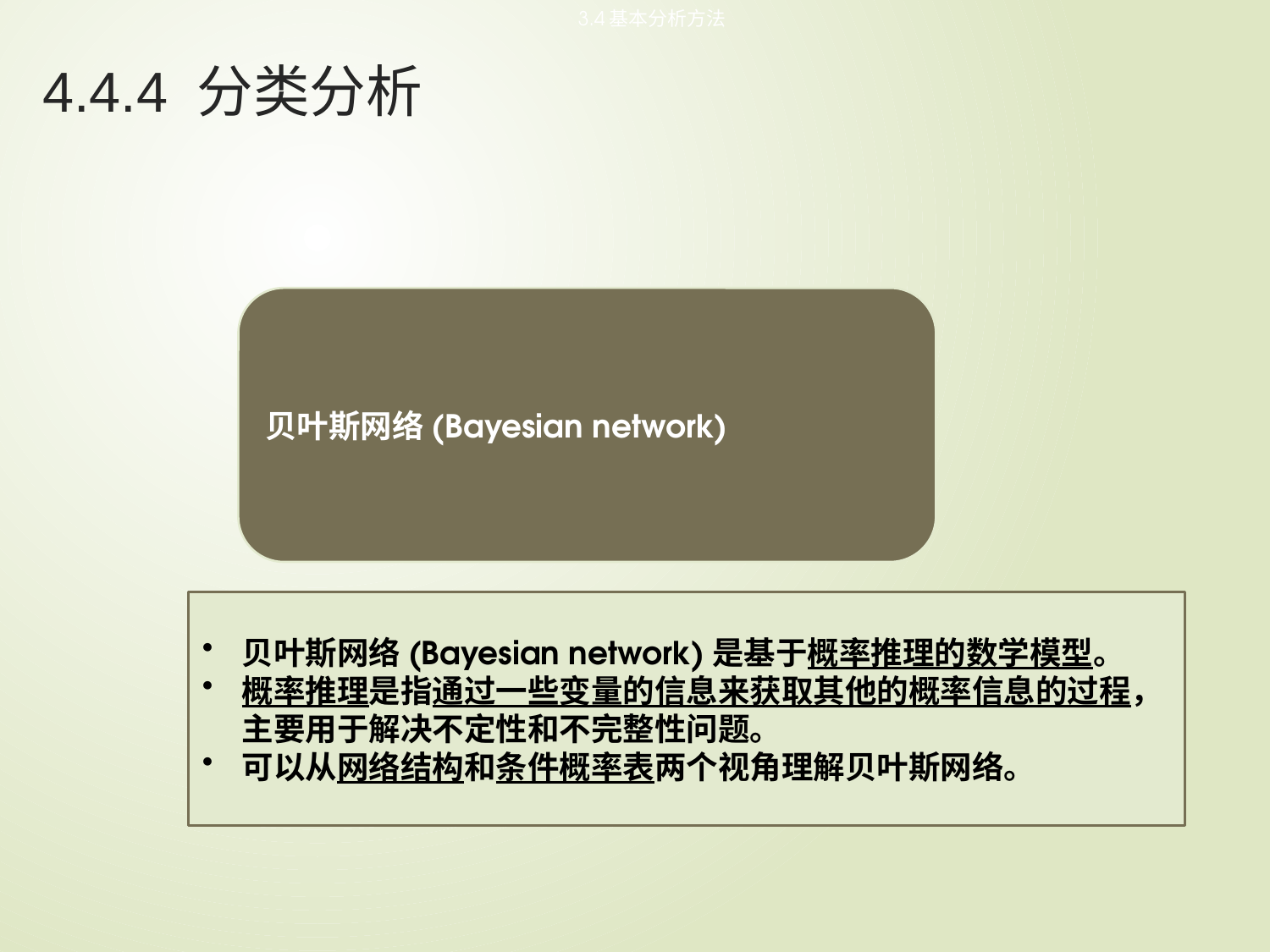

3.4基本分析方法
# 4.4.4 分类分析
贝叶斯网络(Bayesian network)
贝叶斯网络(Bayesian network)是基于概率推理的数学模型。
概率推理是指通过一些变量的信息来获取其他的概率信息的过程，主要用于解决不定性和不完整性问题。
可以从网络结构和条件概率表两个视角理解贝叶斯网络。